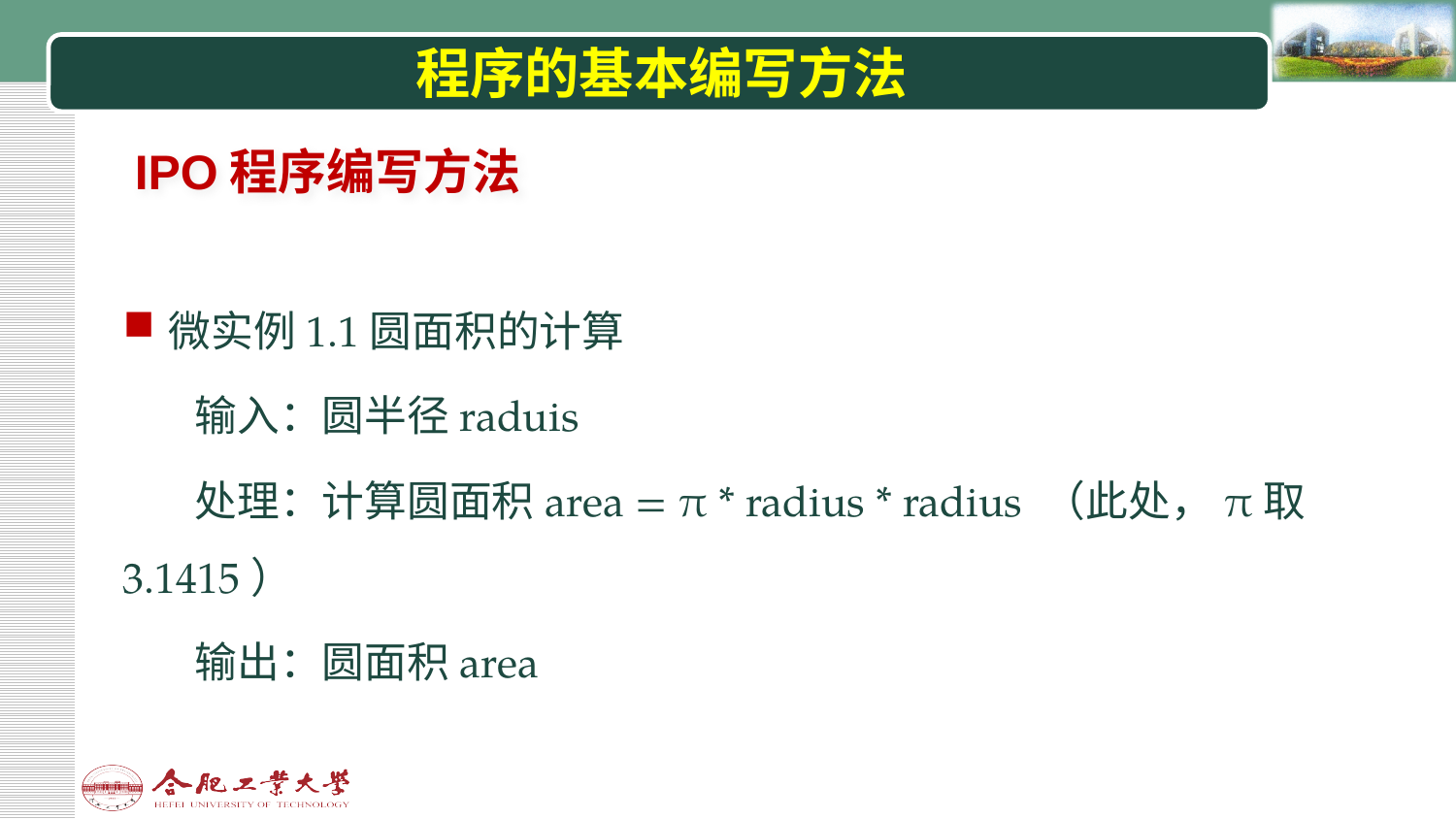

# 程序的基本编写方法
IPO程序编写方法
微实例1.1圆面积的计算
输入：圆半径raduis
处理：计算圆面积area = π * radius * radius （此处，π取3.1415）
输出：圆面积area